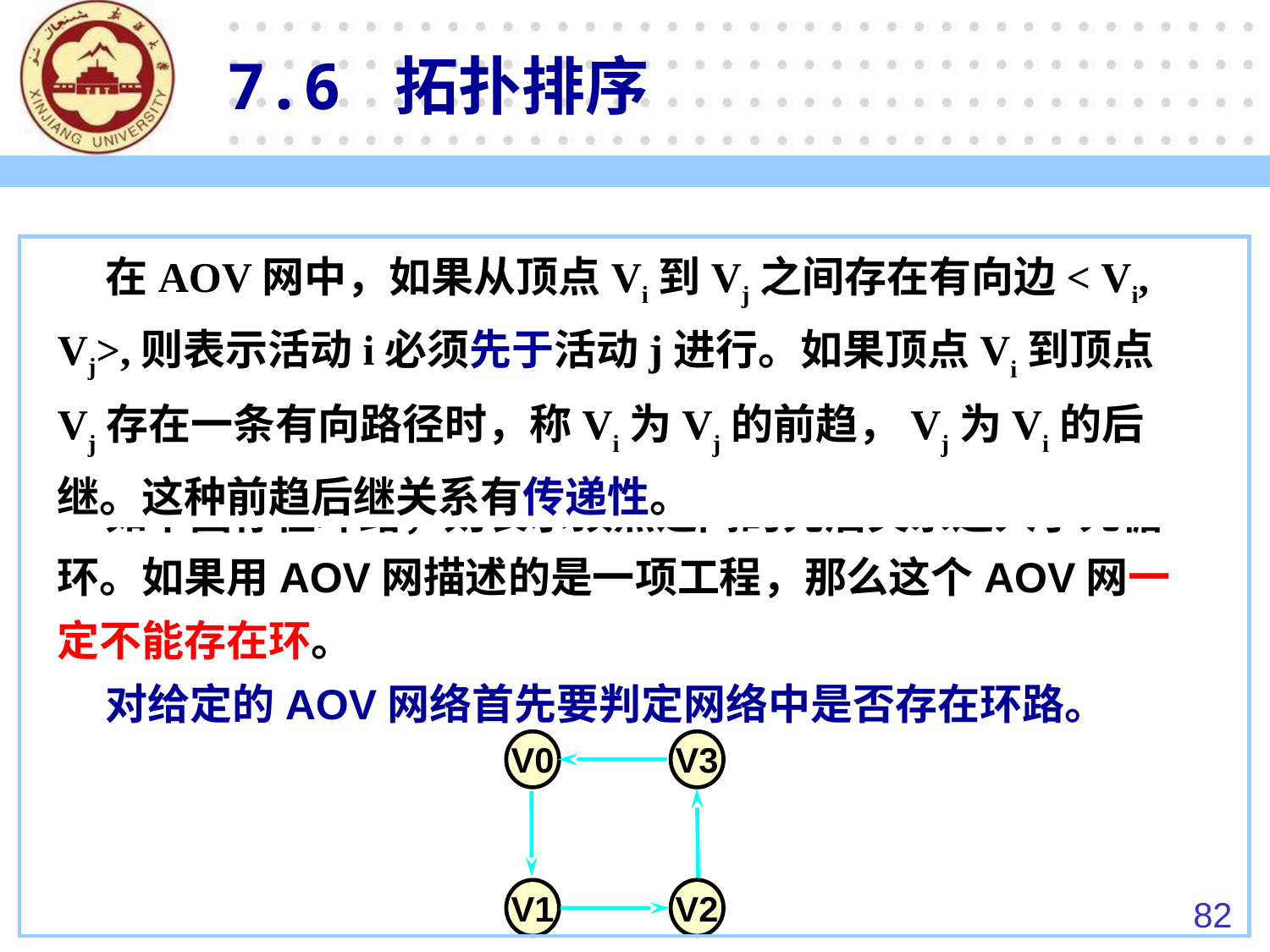

7.6 拓扑排序
    在AOV网中，如果从顶点Vi到Vj之间存在有向边< Vi, Vj>,则表示活动i必须先于活动j进行。如果顶点Vi到顶点Vj存在一条有向路径时，称Vi为Vj的前趋，Vj为Vi的后继。这种前趋后继关系有传递性。

    如下图存在环路，则表示顶点之间的先后关系进入了死循环。如果用AOV网描述的是一项工程，那么这个AOV网一定不能存在环。
    对给定的AOV网络首先要判定网络中是否存在环路。
V0
V3

V1
V2

82